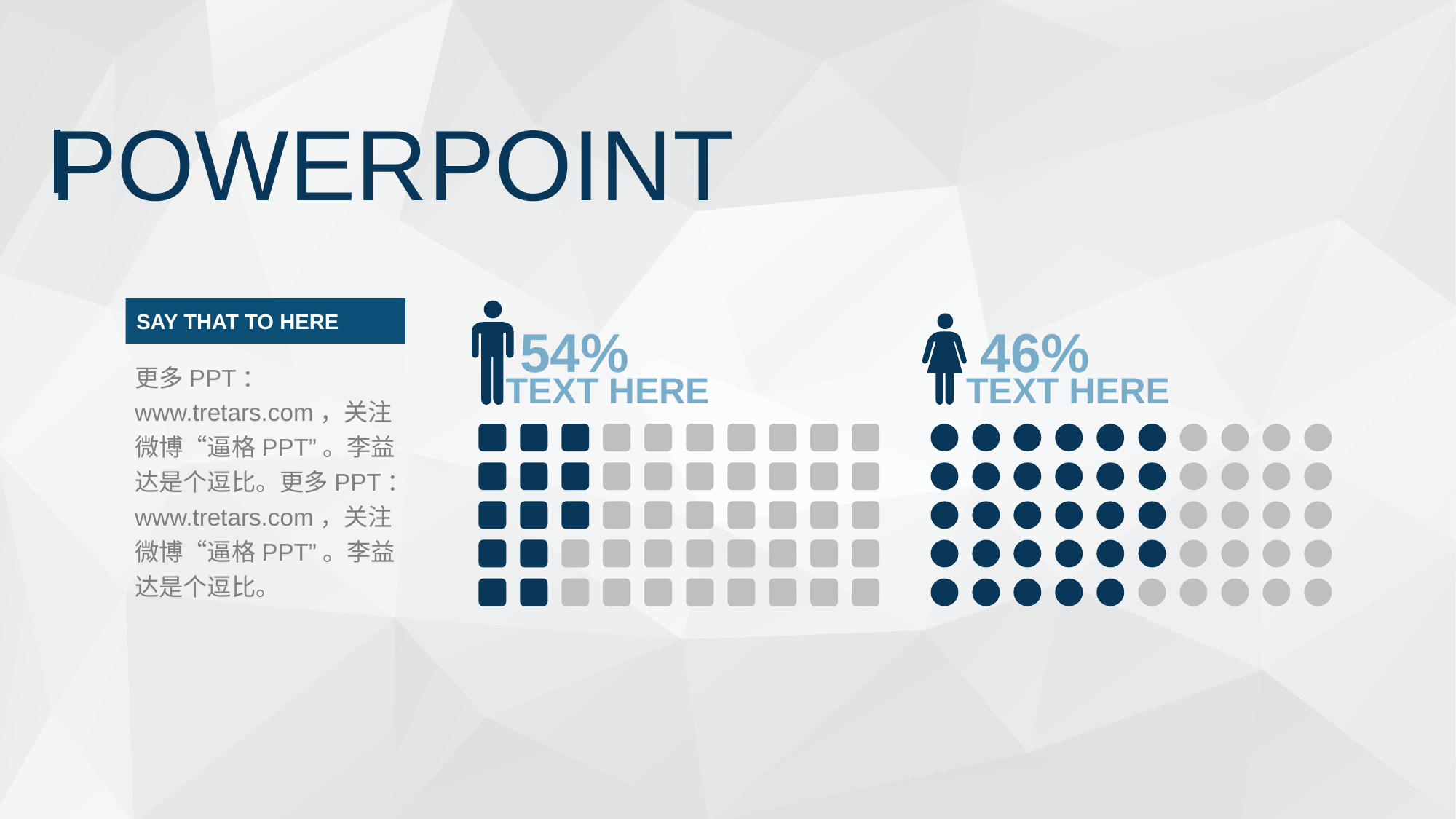

POWERPOINT
SAY THAT TO HERE

54%
46%

更多PPT：www.tretars.com，关注微博“逼格PPT”。李益达是个逗比。更多PPT：www.tretars.com，关注微博“逼格PPT”。李益达是个逗比。
TEXT HERE
TEXT HERE